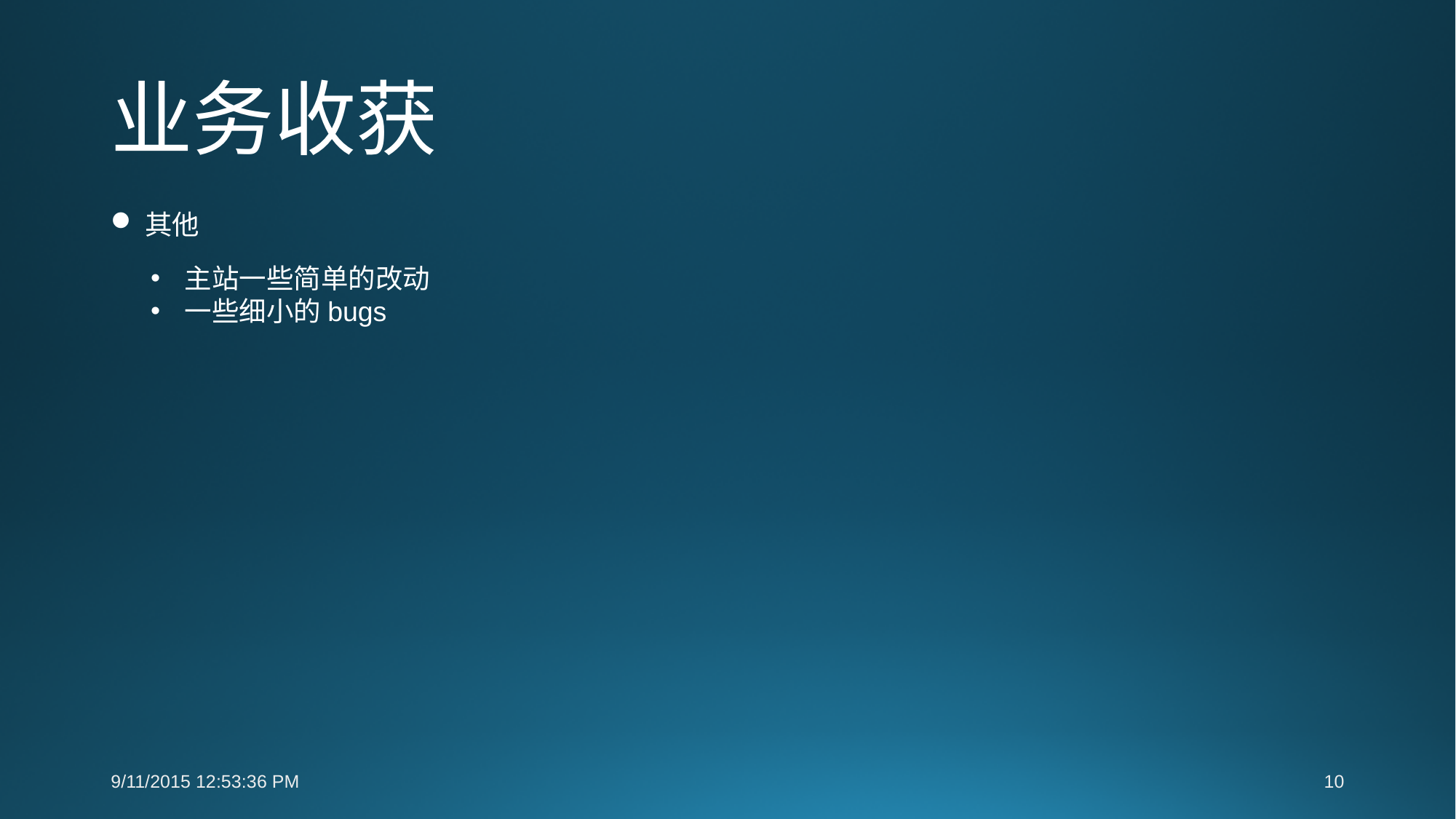

# 业务收获
其他
主站一些简单的改动
一些细小的bugs
9/11/2015 12:53:36 PM
10